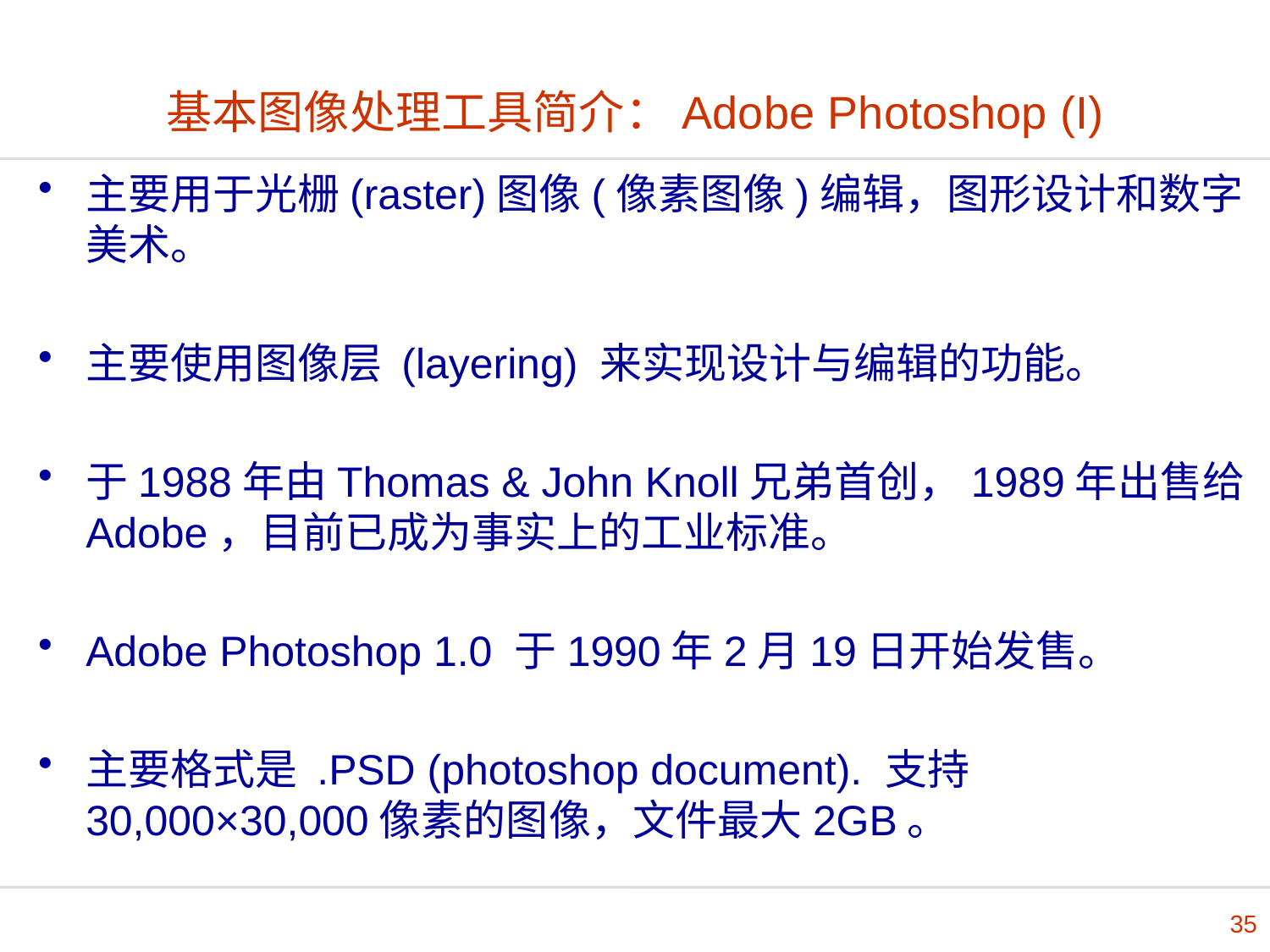

基本图像处理工具简介：Adobe Photoshop (I)
主要用于光栅(raster)图像(像素图像)编辑，图形设计和数字美术。

主要使用图像层 (layering) 来实现设计与编辑的功能。

于1988年由Thomas & John Knoll兄弟首创，1989年出售给Adobe，目前已成为事实上的工业标准。

Adobe Photoshop 1.0 于1990年2月19日开始发售。

主要格式是 .PSD (photoshop document). 支持30,000×30,000像素的图像，文件最大2GB。

35